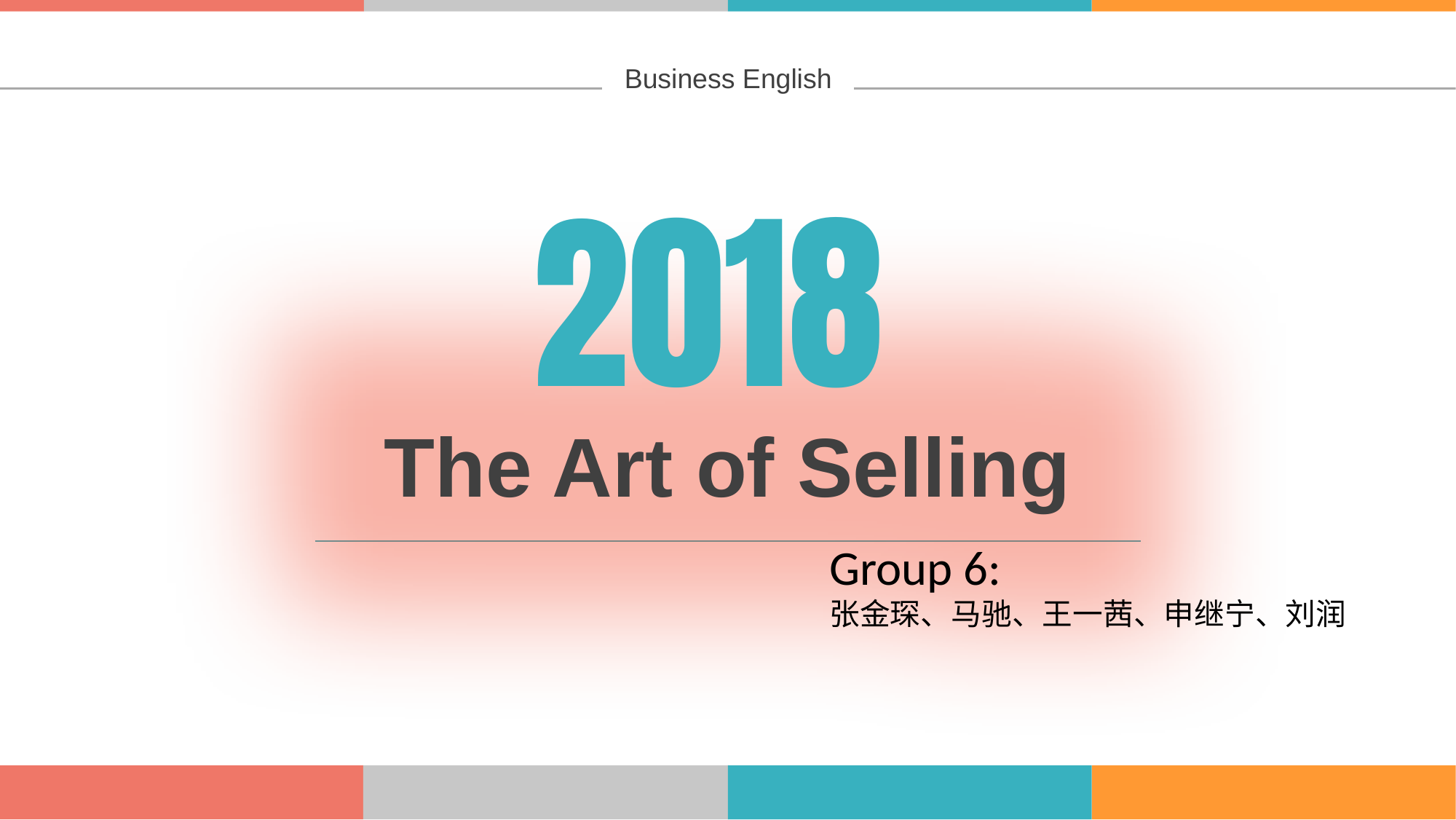

Business English
2018
The Art of Selling
Group 6:
张金琛、马驰、王一茜、申继宁、刘润